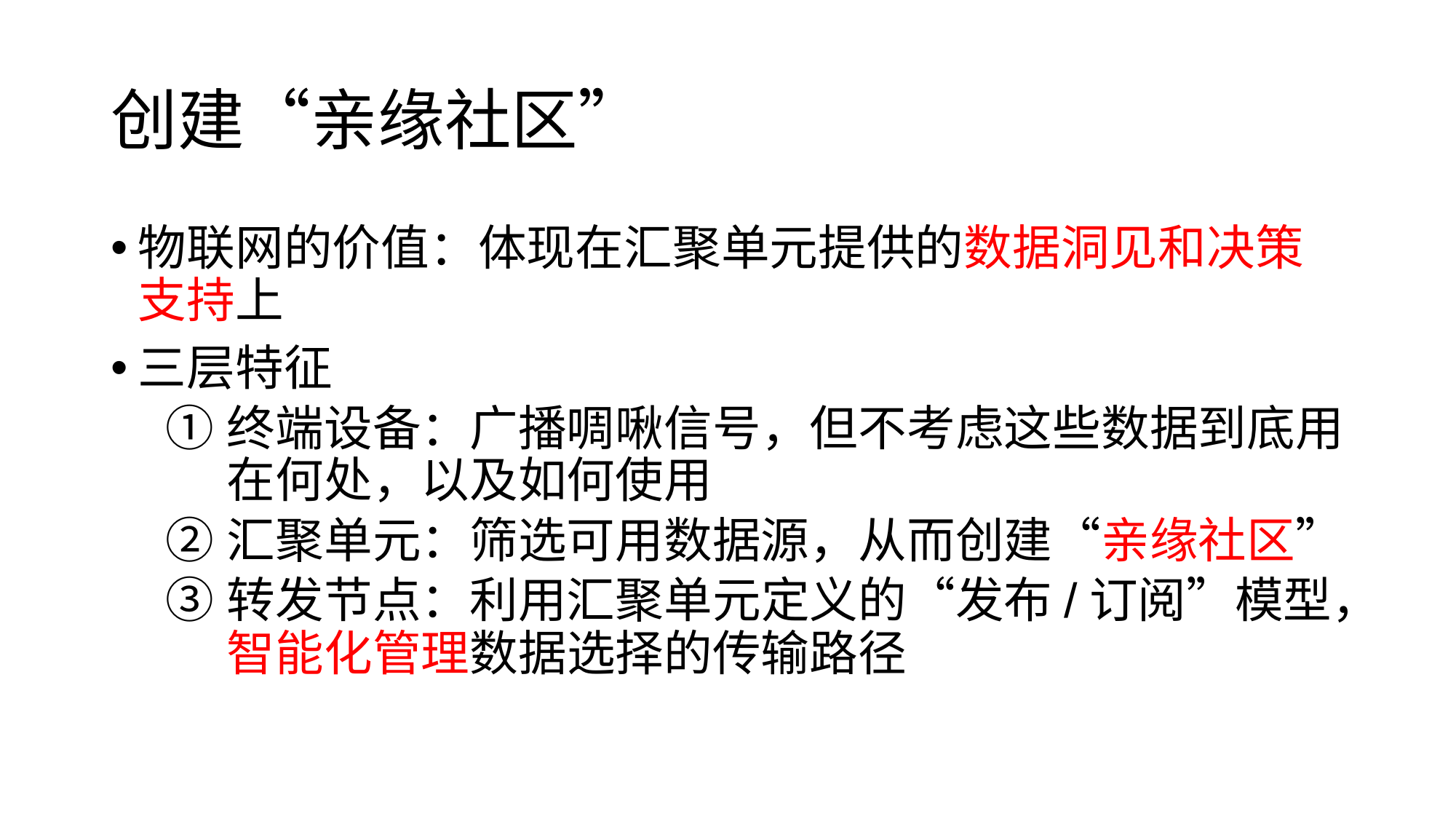

# 创建“亲缘社区”
物联网的价值：体现在汇聚单元提供的数据洞见和决策支持上
三层特征
终端设备：广播啁啾信号，但不考虑这些数据到底用在何处，以及如何使用
汇聚单元：筛选可用数据源，从而创建“亲缘社区”
转发节点：利用汇聚单元定义的“发布/订阅”模型，智能化管理数据选择的传输路径